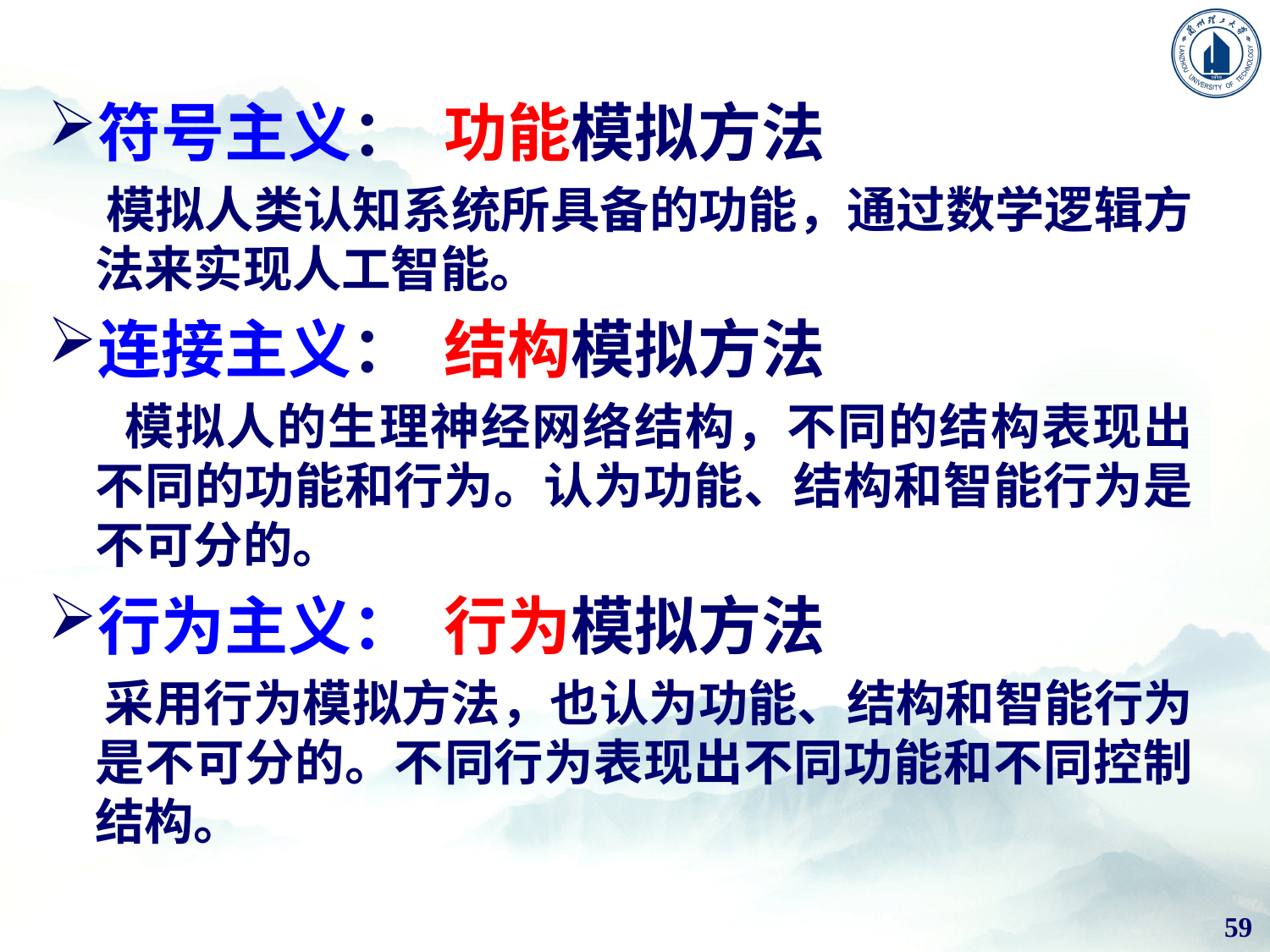

符号主义：  功能模拟方法
     模拟人类认知系统所具备的功能，通过数学逻辑方法来实现人工智能。
连接主义：  结构模拟方法
     模拟人的生理神经网络结构，不同的结构表现出不同的功能和行为。认为功能、结构和智能行为是不可分的。
行为主义：  行为模拟方法
    采用行为模拟方法，也认为功能、结构和智能行为是不可分的。不同行为表现出不同功能和不同控制结构。
59